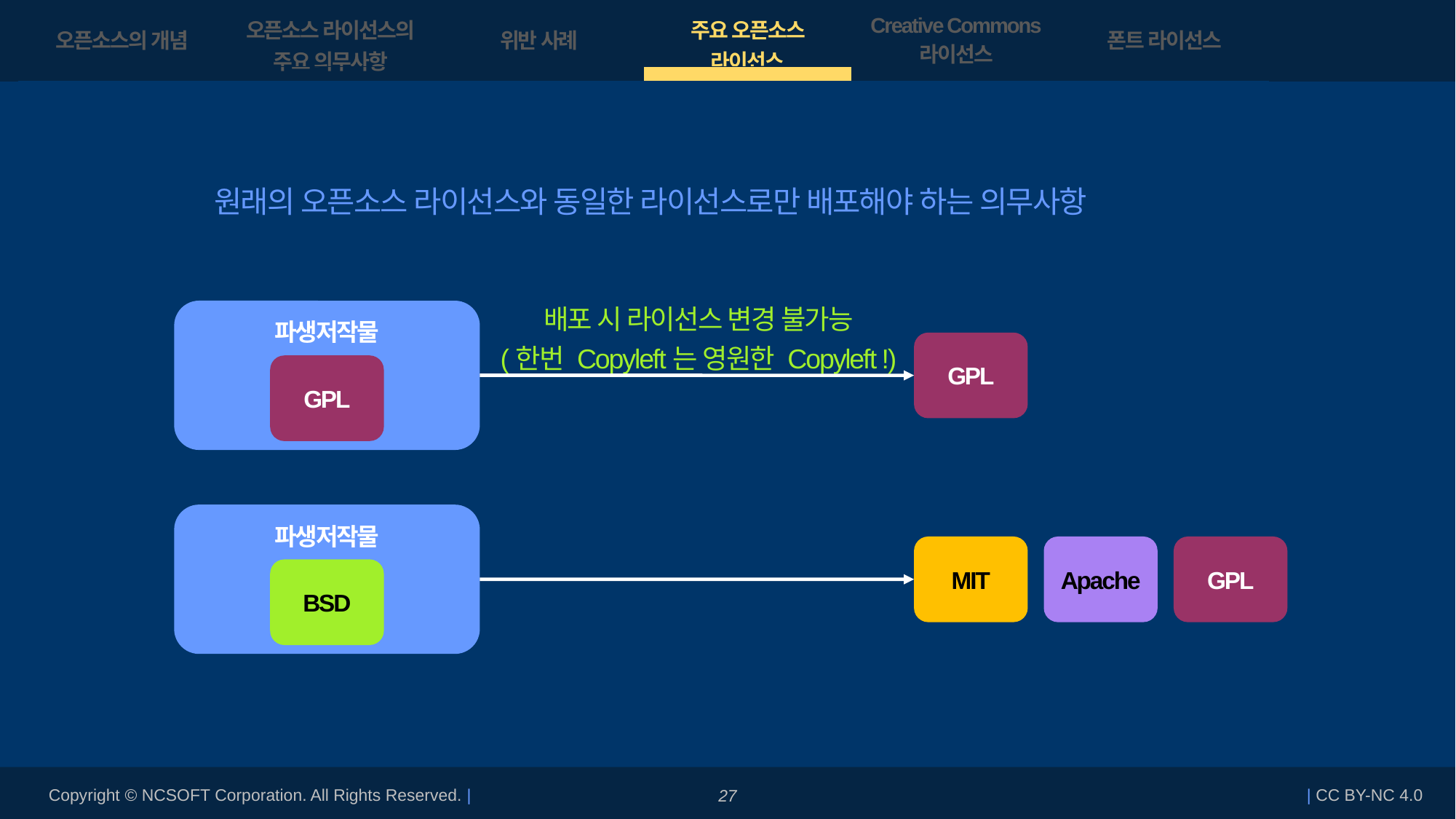

| 오픈소스의 개념 | 오픈소스 라이선스의 주요 의무사항 | 위반 사례 | 주요 오픈소스 라이선스 | Creative Commons 라이선스 | 폰트 라이선스 |
| --- | --- | --- | --- | --- | --- |
|  |  |  |  |  |  |
Copyleft 라이선스의 오픈소스가 포함되어 있는 파생저작물을 배포하려면
원래의 오픈소스 라이선스와 동일한 라이선스로만 배포해야 하는 의무사항이 있습니다.
배포 시 라이선스 변경 불가능
(한번 Copyleft는 영원한 Copyleft !)
파생저작물

GPL
GPL
파생저작물

MIT
Apache
GPL
배포 시 라이선스 변경 가능
BSD